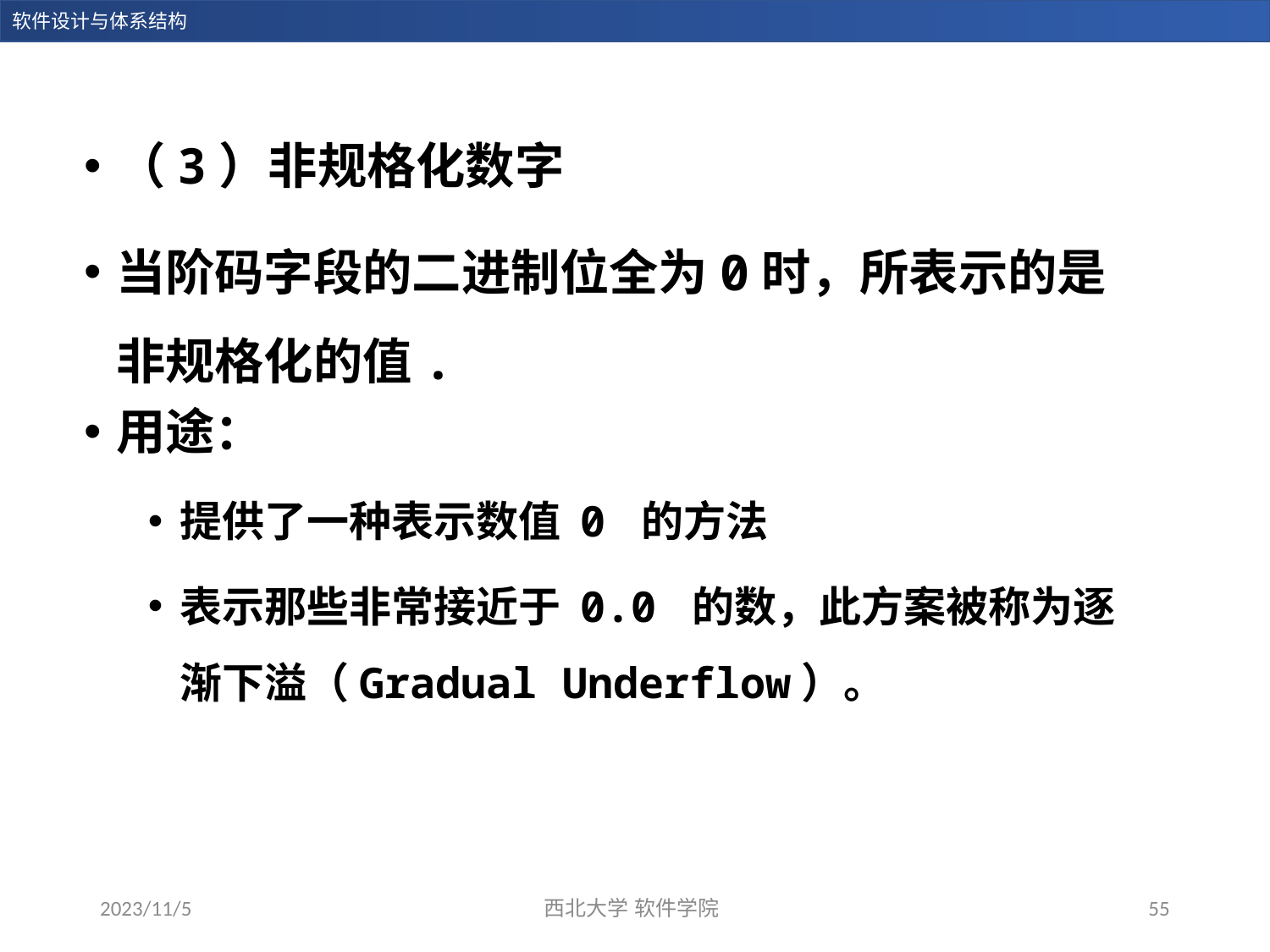

（3）非规格化数字
当阶码字段的二进制位全为0时，所表示的是非规格化的值.
用途：
提供了一种表示数值 0 的方法
表示那些非常接近于 0.0 的数，此方案被称为逐渐下溢（Gradual Underflow）。

2023/11/5
西北大学 软件学院
55